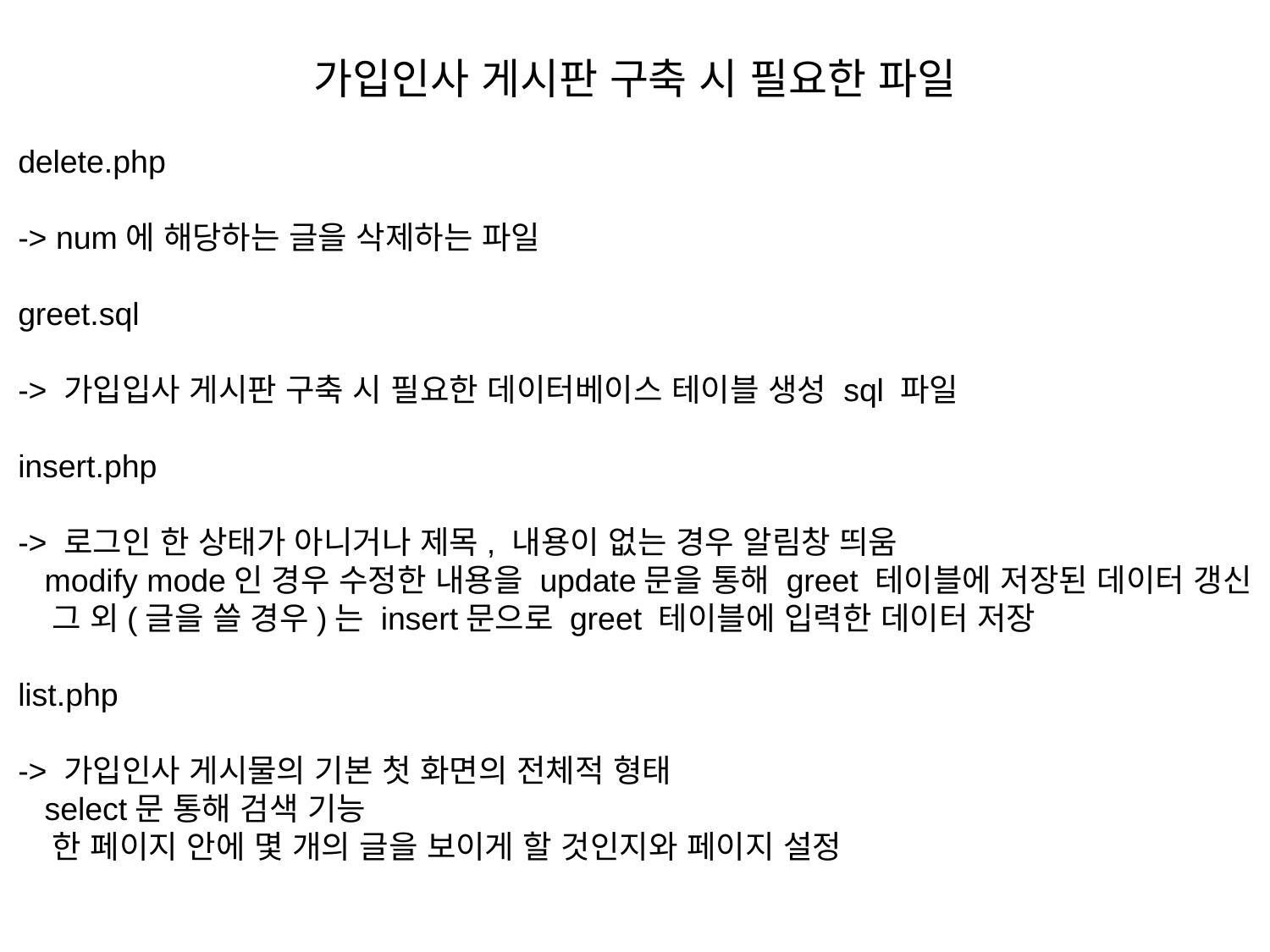

가입인사 게시판 구축 시 필요한 파일

delete.php

-> num에 해당하는 글을 삭제하는 파일

greet.sql

-> 가입입사 게시판 구축 시 필요한 데이터베이스 테이블 생성 sql 파일

insert.php

-> 로그인 한 상태가 아니거나 제목, 내용이 없는 경우 알림창 띄움
   modify mode인 경우 수정한 내용을 update문을 통해 greet 테이블에 저장된 데이터 갱신
   그 외(글을 쓸 경우)는 insert문으로 greet 테이블에 입력한 데이터 저장

list.php

-> 가입인사 게시물의 기본 첫 화면의 전체적 형태
   select문 통해 검색 기능
   한 페이지 안에 몇 개의 글을 보이게 할 것인지와 페이지 설정